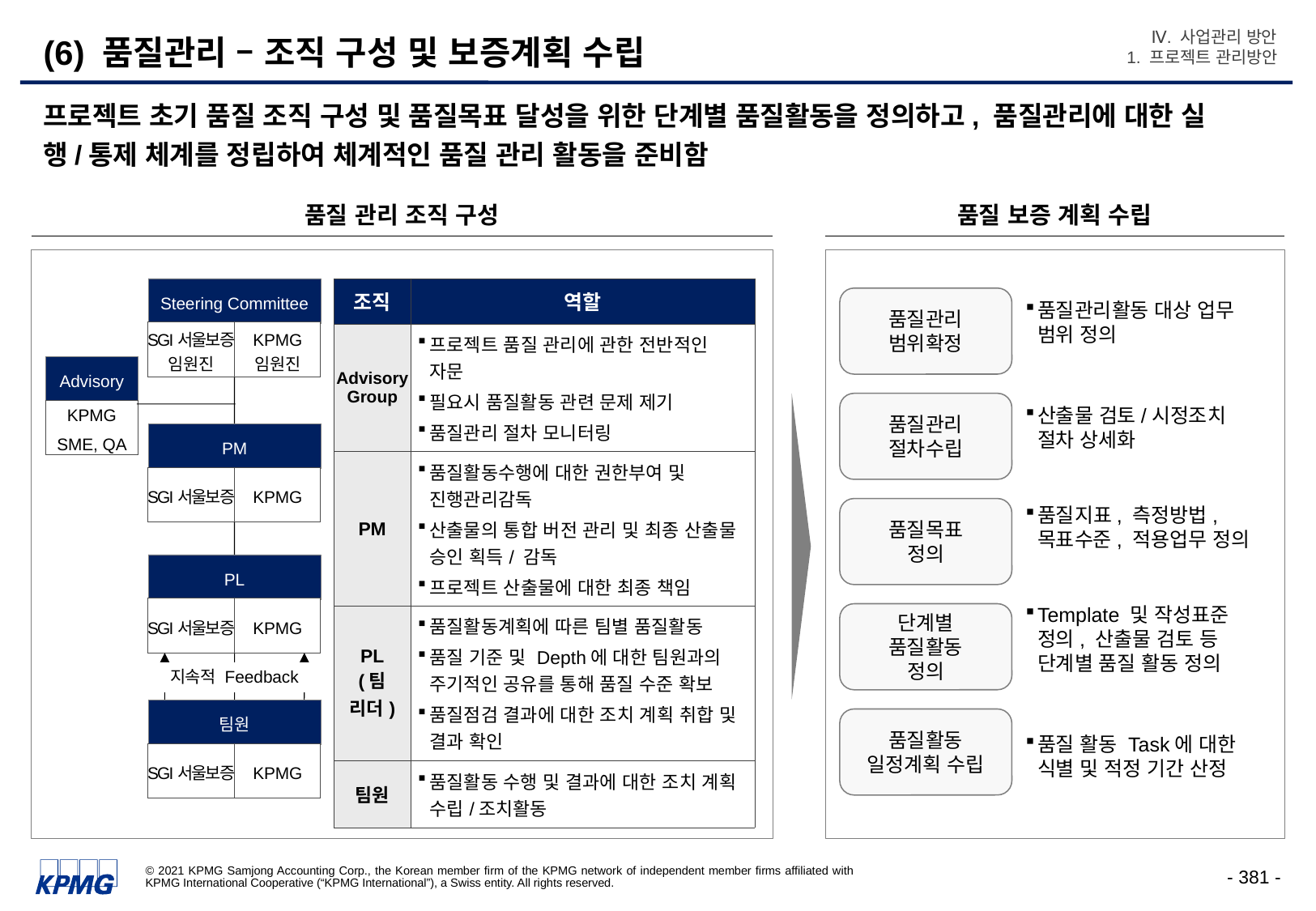

Ⅳ. 사업관리 방안
1. 프로젝트 관리방안
# (6) 품질관리 – 조직 구성 및 보증계획 수립
프로젝트 초기 품질 조직 구성 및 품질목표 달성을 위한 단계별 품질활동을 정의하고, 품질관리에 대한 실행/통제 체계를 정립하여 체계적인 품질 관리 활동을 준비함
품질 관리 조직 구성
품질 보증 계획 수립

Steering Committee

SGI서울보증
임원진
KPMG
임원진
Advisory
KPMG
SME, QA

PM
SGI서울보증
KPMG
PL
SGI서울보증
KPMG

지속적 Feedback
팀원
SGI서울보증
KPMG
| 조직 | 역할 |
| --- | --- |
| Advisory Group | 프로젝트 품질 관리에 관한 전반적인 자문 필요시 품질활동 관련 문제 제기 품질관리 절차 모니터링 |
| PM | 품질활동수행에 대한 권한부여 및 진행관리감독 산출물의 통합 버전 관리 및 최종 산출물 승인 획득/ 감독 프로젝트 산출물에 대한 최종 책임 |
| PL (팀 리더) | 품질활동계획에 따른 팀별 품질활동 품질 기준 및 Depth에 대한 팀원과의 주기적인 공유를 통해 품질 수준 확보 품질점검 결과에 대한 조치 계획 취합 및 결과 확인 |
| 팀원 | 품질활동 수행 및 결과에 대한 조치 계획 수립/조치활동 |
품질관리 범위확정
품질관리활동 대상 업무 범위 정의

품질관리
절차수립
산출물 검토/시정조치 절차 상세화
품질지표, 측정방법, 목표수준, 적용업무 정의
품질목표
정의
Template 및 작성표준 정의, 산출물 검토 등 단계별 품질 활동 정의
단계별
품질활동
정의
품질활동
일정계획 수립
품질 활동 Task에 대한 식별 및 적정 기간 산정